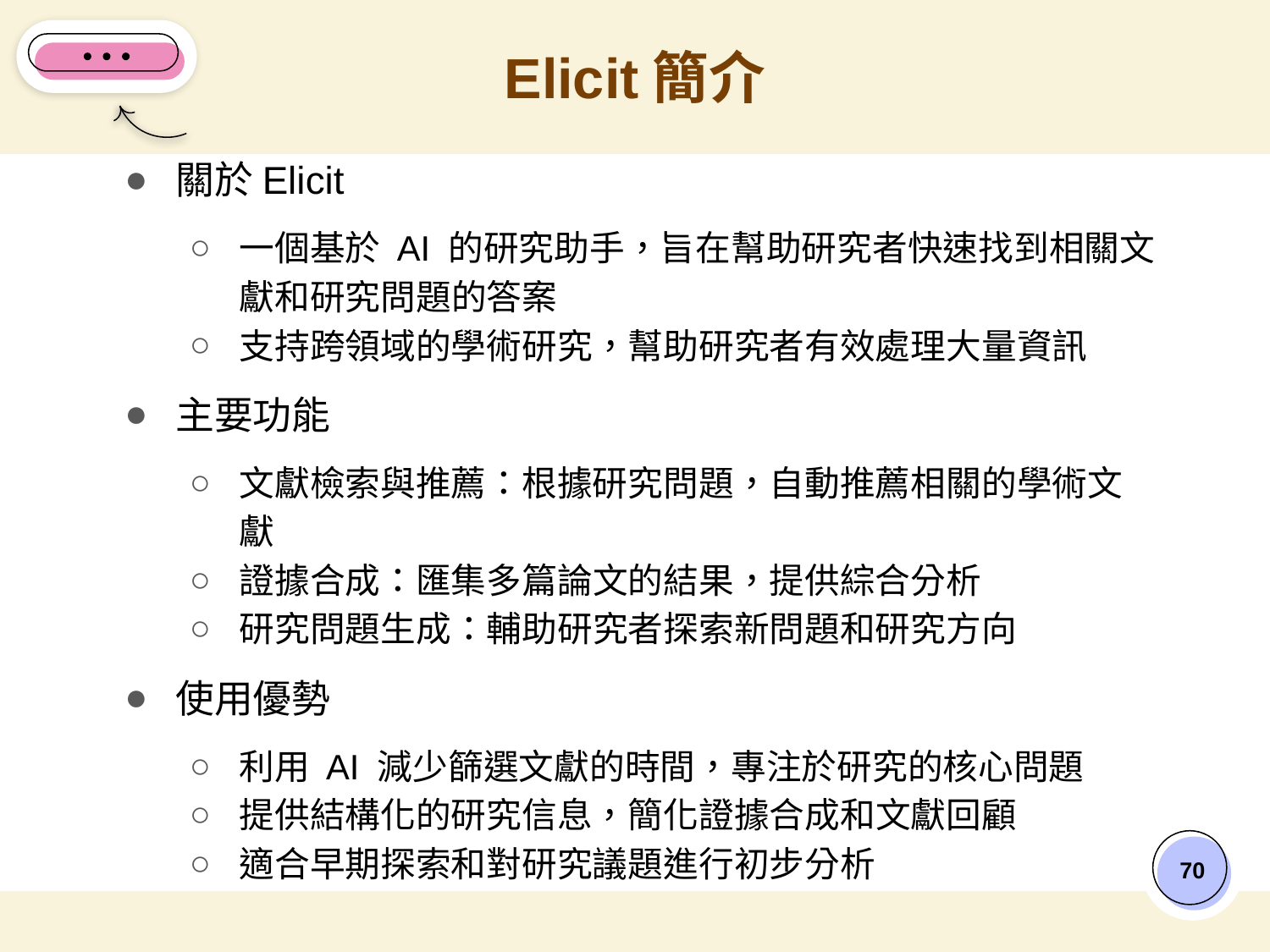

# Elicit簡介
關於Elicit
一個基於 AI 的研究助手，旨在幫助研究者快速找到相關文獻和研究問題的答案
支持跨領域的學術研究，幫助研究者有效處理大量資訊
主要功能
文獻檢索與推薦：根據研究問題，自動推薦相關的學術文獻
證據合成：匯集多篇論文的結果，提供綜合分析
研究問題生成：輔助研究者探索新問題和研究方向
使用優勢
利用 AI 減少篩選文獻的時間，專注於研究的核心問題
提供結構化的研究信息，簡化證據合成和文獻回顧
適合早期探索和對研究議題進行初步分析
70